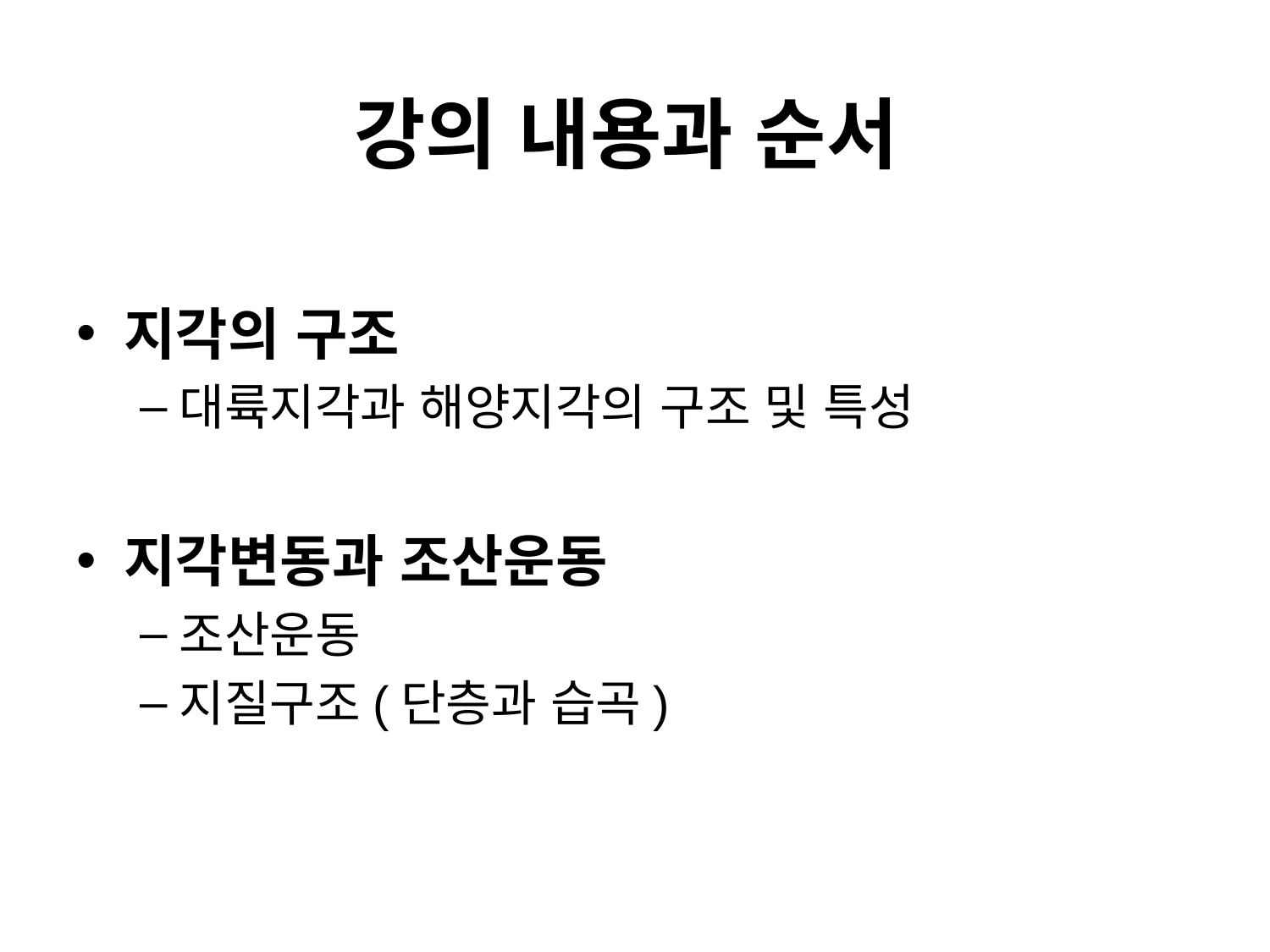

# 강의 내용과 순서
지각의 구조
대륙지각과 해양지각의 구조 및 특성

지각변동과 조산운동
조산운동
지질구조(단층과 습곡)